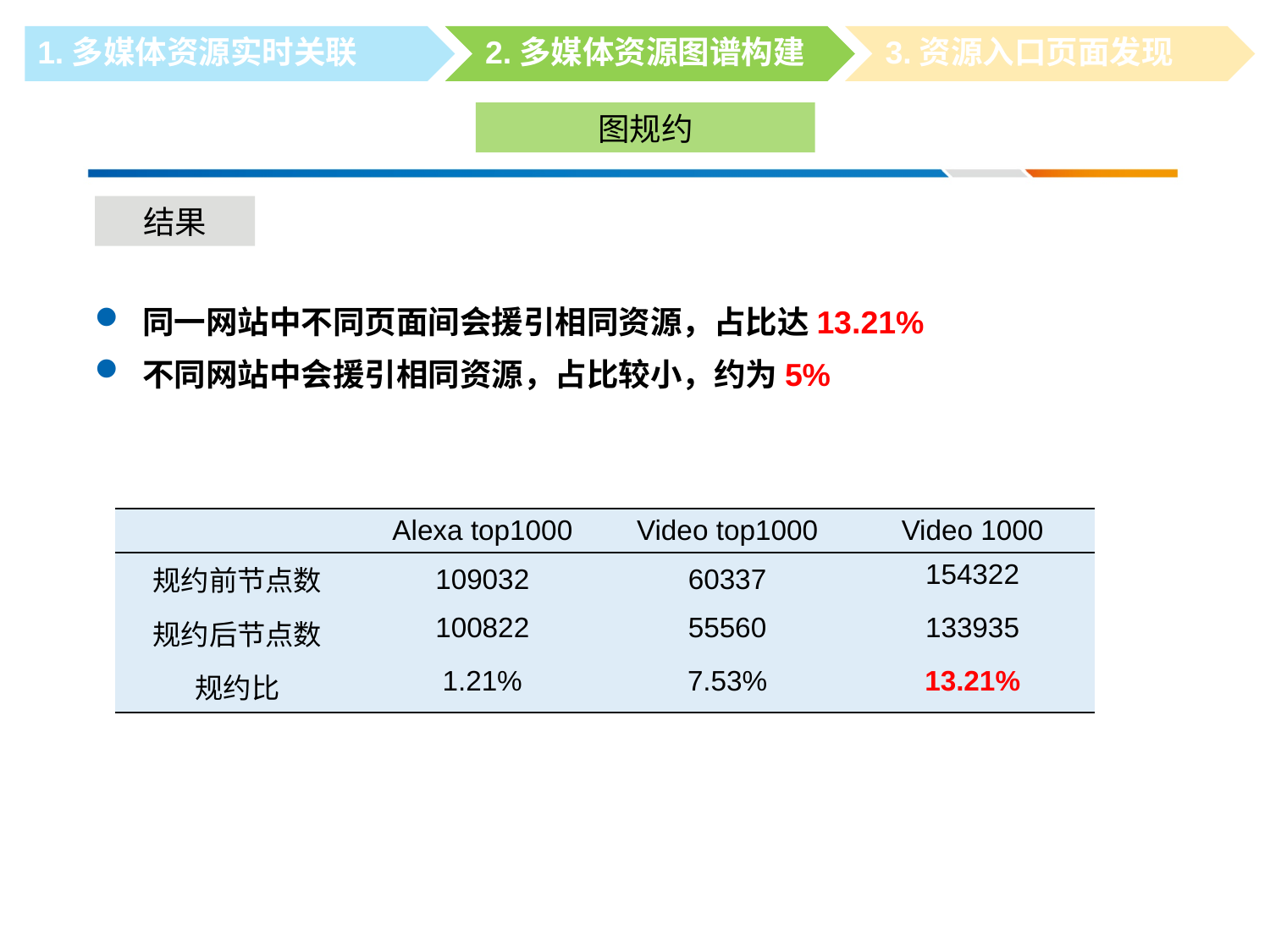

1.多媒体资源实时关联
2.多媒体资源图谱构建

3.资源入口页面发现

图规约
结果

同一网站中不同页面间会援引相同资源，占比达13.21%
不同网站中会援引相同资源，占比较小，约为5%
|  | Alexa top1000 | Video top1000 | Video 1000 |
| --- | --- | --- | --- |
| 规约前节点数 | 109032 | 60337 | 154322 |
| 规约后节点数 | 100822 | 55560 | 133935 |
| 规约比 | 1.21% | 7.53% | 13.21% |